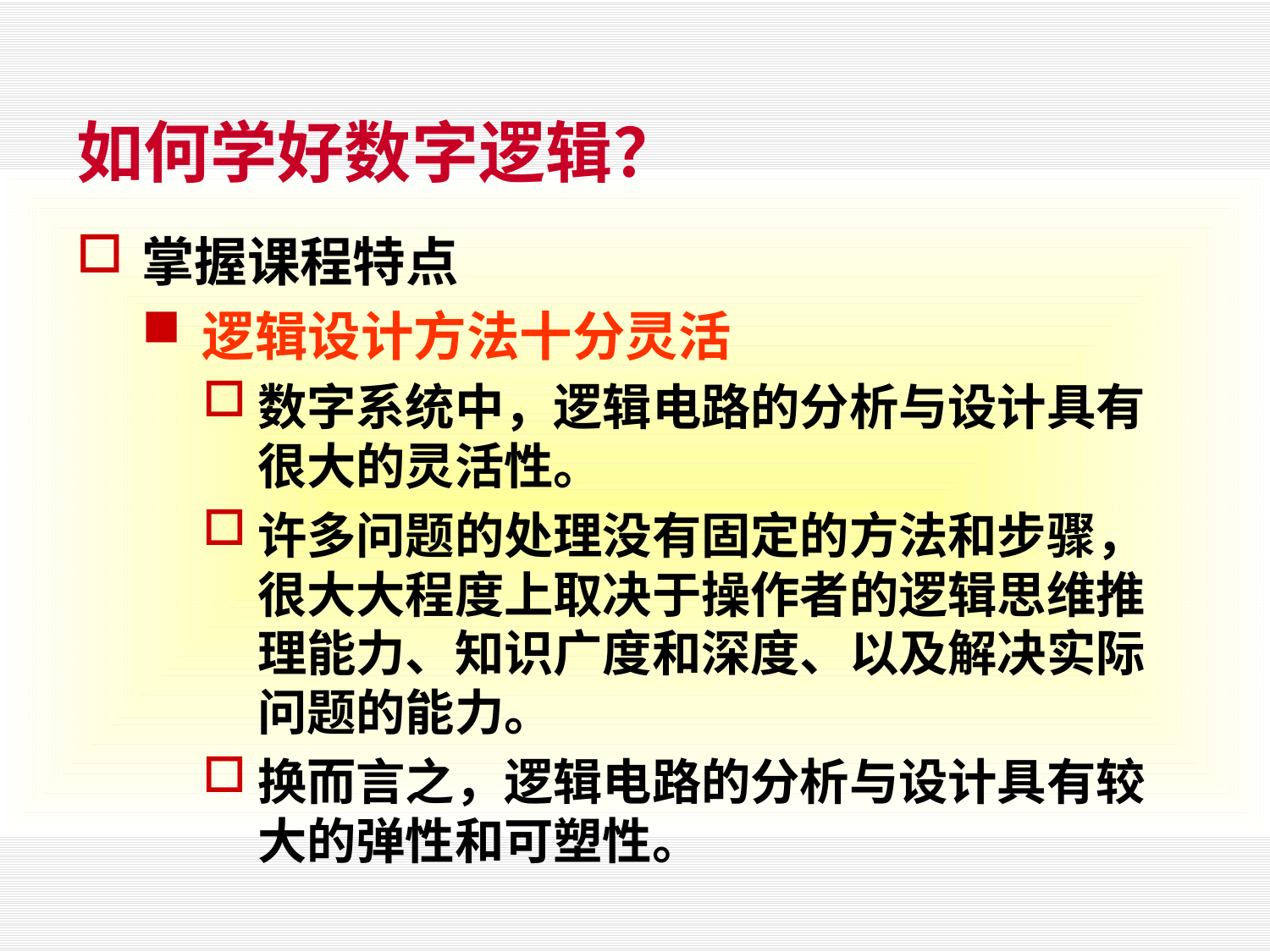

# 如何学好数字逻辑？
掌握课程特点
逻辑设计方法十分灵活
数字系统中，逻辑电路的分析与设计具有很大的灵活性。
许多问题的处理没有固定的方法和步骤，很大大程度上取决于操作者的逻辑思维推理能力、知识广度和深度、以及解决实际问题的能力。
换而言之，逻辑电路的分析与设计具有较大的弹性和可塑性。